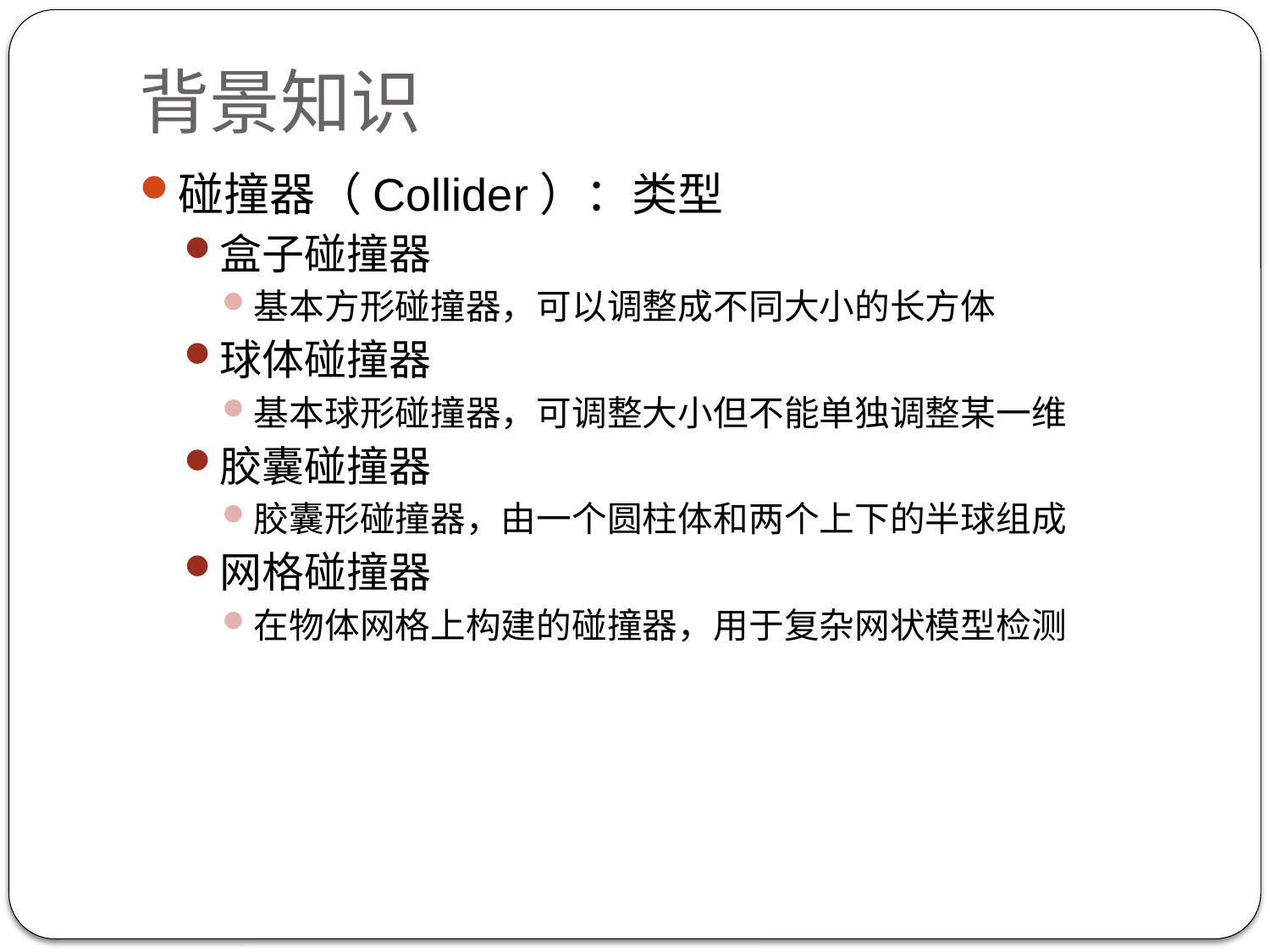

# 背景知识
碰撞器（Collider）：类型
盒子碰撞器
基本方形碰撞器，可以调整成不同大小的长方体
球体碰撞器
基本球形碰撞器，可调整大小但不能单独调整某一维
胶囊碰撞器
胶囊形碰撞器，由一个圆柱体和两个上下的半球组成
网格碰撞器
在物体网格上构建的碰撞器，用于复杂网状模型检测